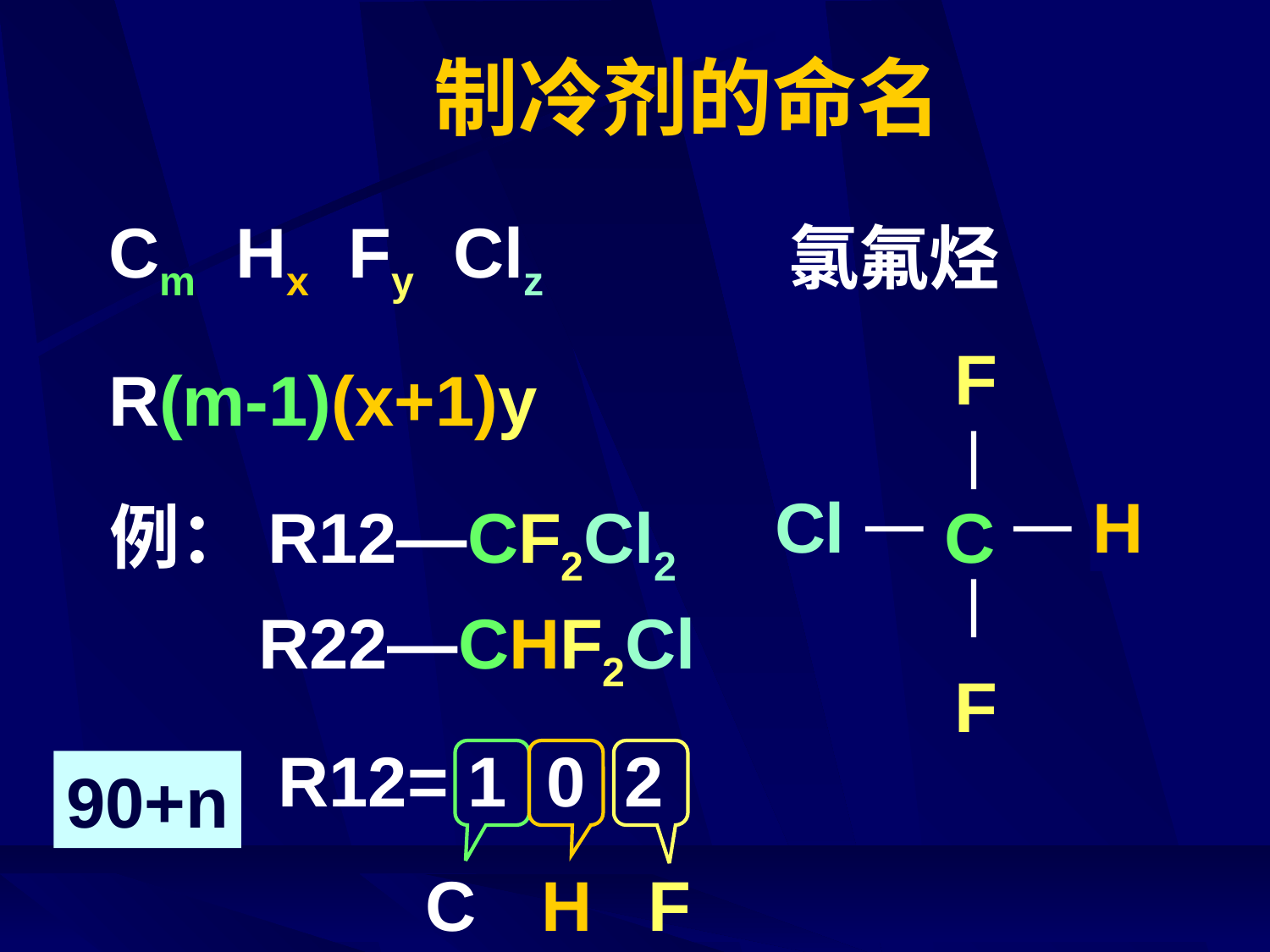

# 制冷剂的命名
Cm  Hx  Fy  Clz
氯氟烃
F
R(m-1)(x+1)y

Cl
Cl
H
例：R12—CF2Cl2
C

R22—CHF2Cl
F
R12= 1  0  2

90+n
C
H
F